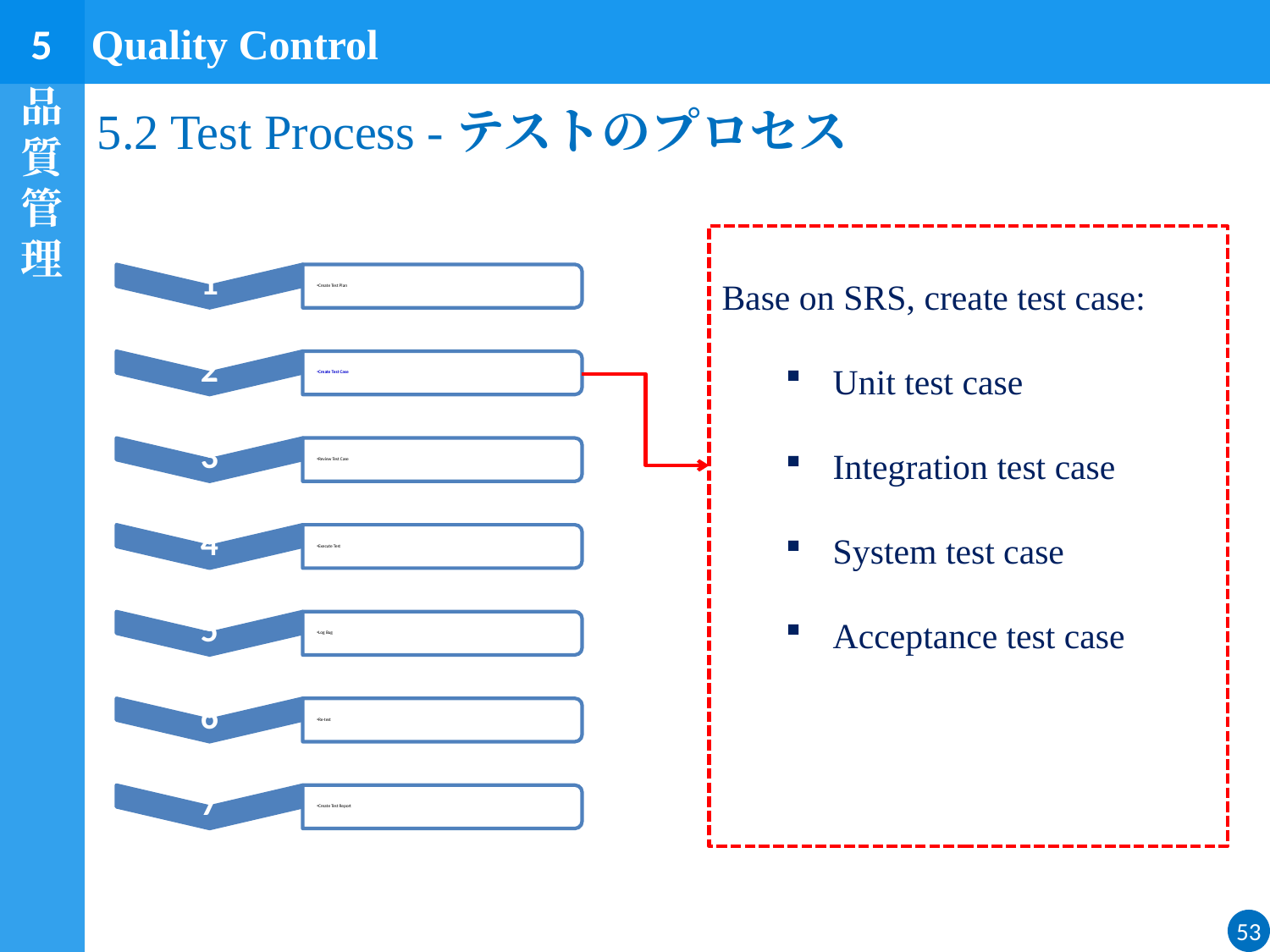

5
Quality Control
品質管理
# 5.2 Test Process -テストのプロセス
Base on SRS, create test case:
Unit test case
Integration test case
System test case
Acceptance test case
1
Create Test Plan
2
7
3
4
5
6
Create Test Case
Review Test Case
Execute Test
Log Bug
Re-test
Create Test Report
53